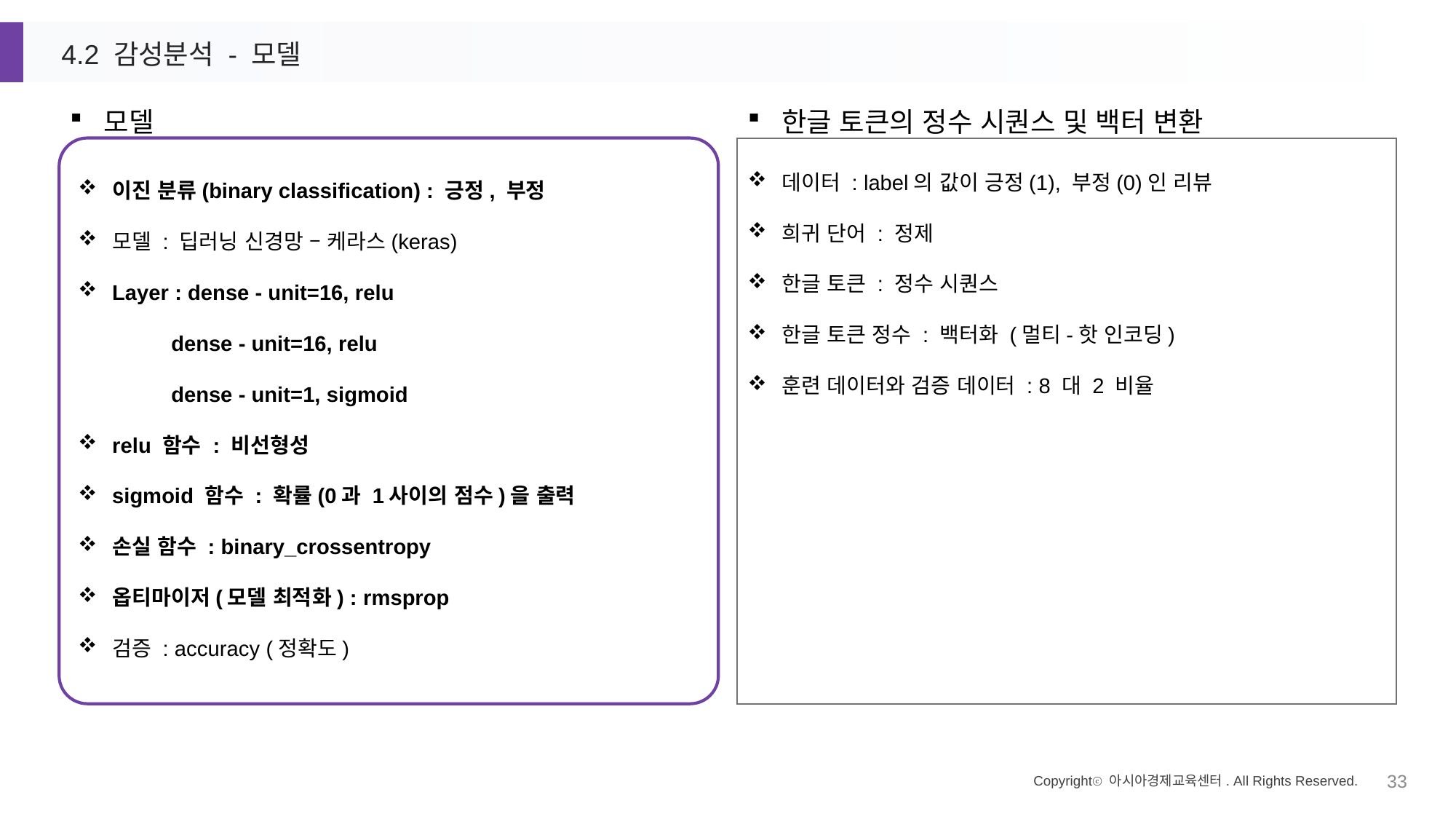

4.2 감성분석 - 모델
모델
한글 토큰의 정수 시퀀스 및 백터 변환
데이터 : label의 값이 긍정(1), 부정(0)인 리뷰
희귀 단어 : 정제
한글 토큰 : 정수 시퀀스
한글 토큰 정수 : 백터화 (멀티-핫 인코딩)
훈련 데이터와 검증 데이터 : 8 대 2 비율
이진 분류(binary classification) : 긍정, 부정
모델 : 딥러닝 신경망 – 케라스(keras)
Layer : dense - unit=16, relu
          dense - unit=16, relu
          dense - unit=1, sigmoid
relu 함수 : 비선형성
sigmoid 함수 : 확률(0과 1사이의 점수)을 출력
손실 함수 : binary_crossentropy
옵티마이저(모델 최적화) : rmsprop
검증 : accuracy (정확도)

Copyrightⓒ 아시아경제교육센터. All Rights Reserved.